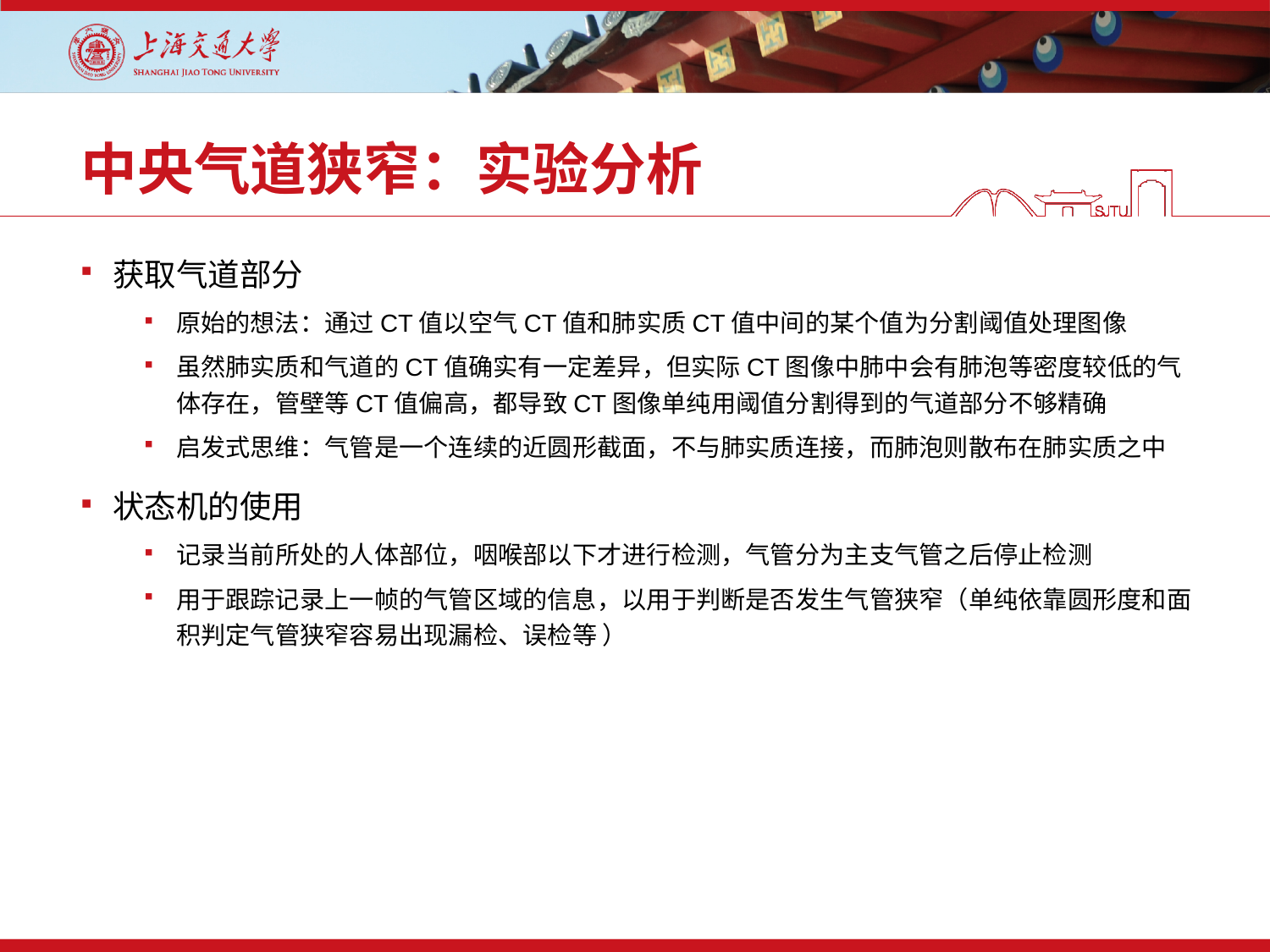

# 中央气道狭窄：实验分析
获取气道部分
原始的想法：通过CT值以空气CT值和肺实质CT值中间的某个值为分割阈值处理图像
虽然肺实质和气道的CT值确实有一定差异，但实际CT图像中肺中会有肺泡等密度较低的气体存在，管壁等CT值偏高，都导致CT图像单纯用阈值分割得到的气道部分不够精确
启发式思维：气管是一个连续的近圆形截面，不与肺实质连接，而肺泡则散布在肺实质之中
状态机的使用
记录当前所处的人体部位，咽喉部以下才进行检测，气管分为主支气管之后停止检测
用于跟踪记录上一帧的气管区域的信息，以用于判断是否发生气管狭窄（单纯依靠圆形度和面积判定气管狭窄容易出现漏检、误检等 ）